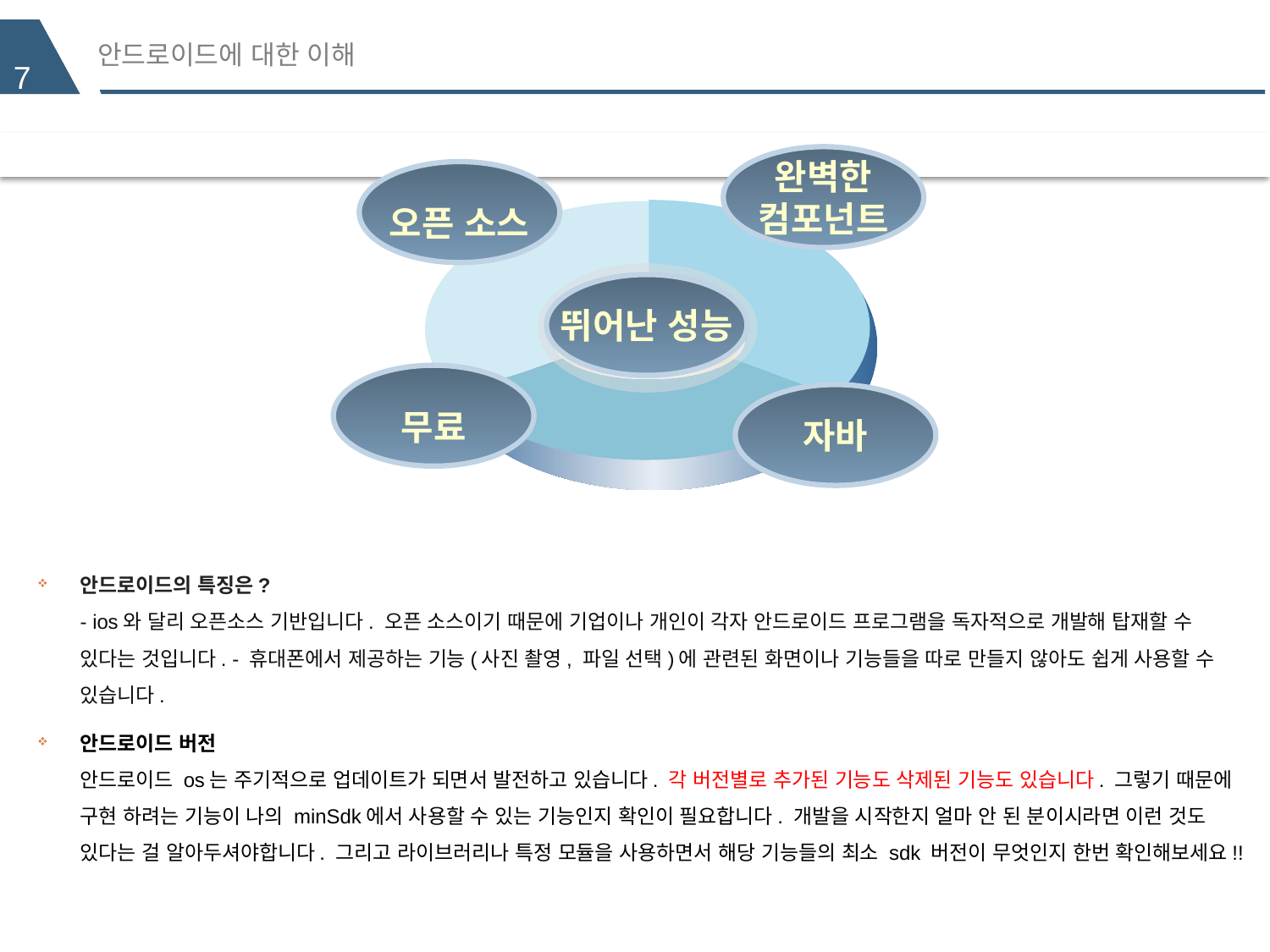

# 안드로이드에 대한 이해
7
완벽한
컴포넌트
오픈 소스

뛰어난 성능
무료
자바
안드로이드의 특징은?
- ios와 달리 오픈소스 기반입니다. 오픈 소스이기 때문에 기업이나 개인이 각자 안드로이드 프로그램을 독자적으로 개발해 탑재할 수 있다는 것입니다. - 휴대폰에서 제공하는 기능(사진 촬영, 파일 선택)에 관련된 화면이나 기능들을 따로 만들지 않아도 쉽게 사용할 수 있습니다.
안드로이드 버전
안드로이드 os는 주기적으로 업데이트가 되면서 발전하고 있습니다. 각 버전별로 추가된 기능도 삭제된 기능도 있습니다. 그렇기 때문에 구현 하려는 기능이 나의 minSdk에서 사용할 수 있는 기능인지 확인이 필요합니다. 개발을 시작한지 얼마 안 된 분이시라면 이런 것도 있다는 걸 알아두셔야합니다. 그리고 라이브러리나 특정 모듈을 사용하면서 해당 기능들의 최소 sdk 버전이 무엇인지 한번 확인해보세요!!